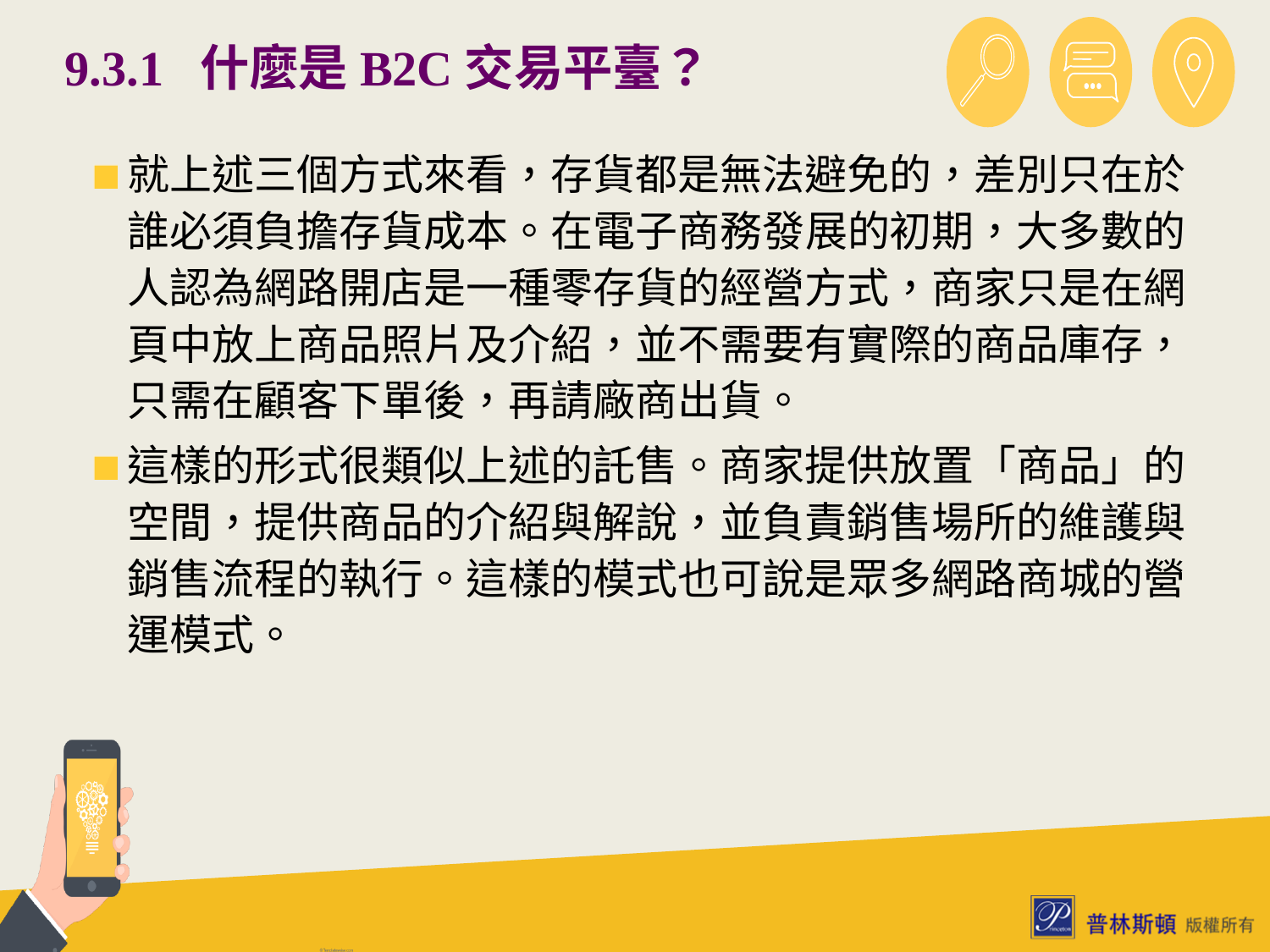

# 9.3.1  什麼是B2C交易平臺？
就上述三個方式來看，存貨都是無法避免的，差別只在於誰必須負擔存貨成本。在電子商務發展的初期，大多數的人認為網路開店是一種零存貨的經營方式，商家只是在網頁中放上商品照片及介紹，並不需要有實際的商品庫存，只需在顧客下單後，再請廠商出貨。
這樣的形式很類似上述的託售。商家提供放置「商品」的空間，提供商品的介紹與解說，並負責銷售場所的維護與銷售流程的執行。這樣的模式也可說是眾多網路商城的營運模式。